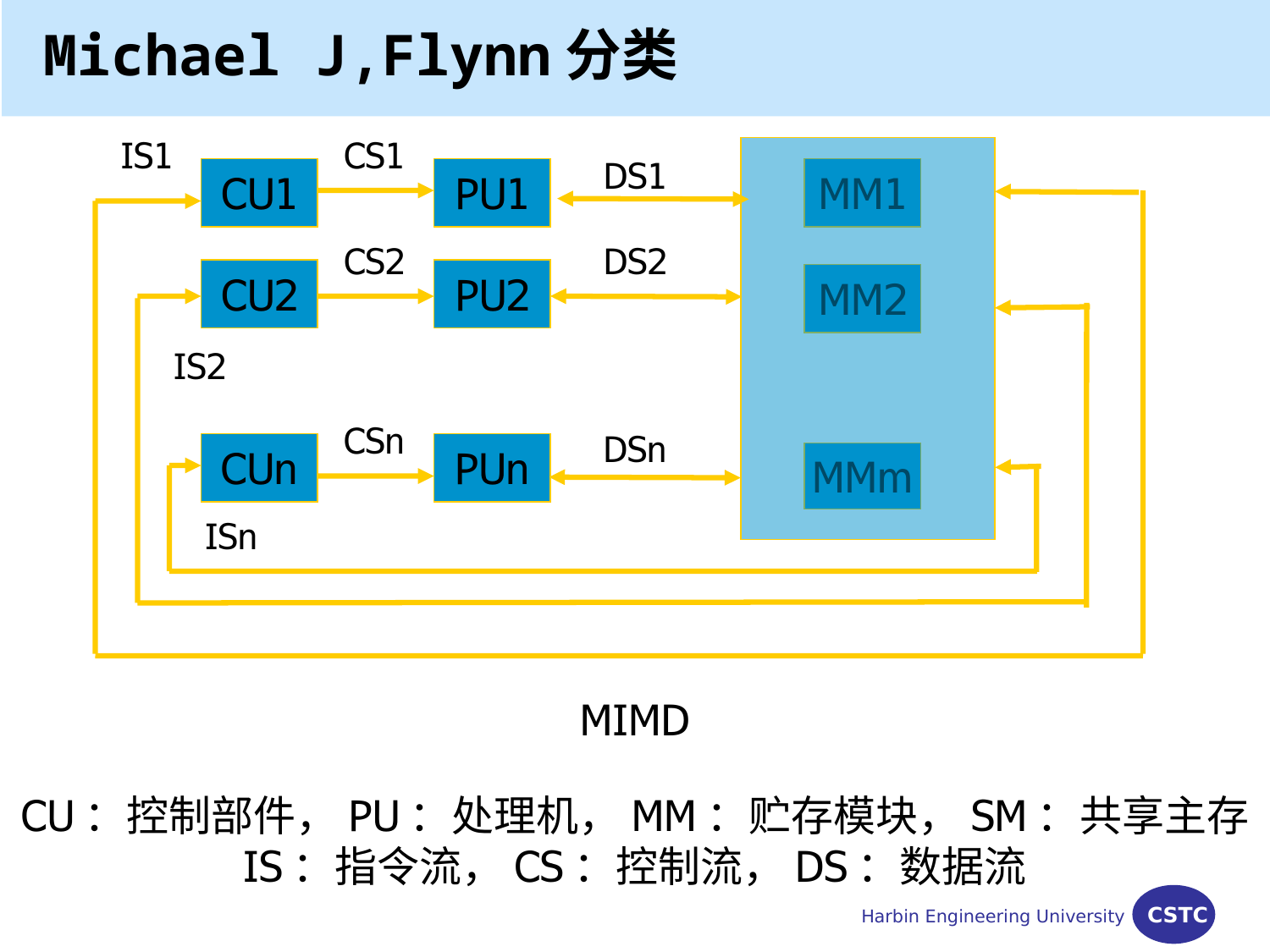

Michael J,Flynn分类
IS1
CS1

DS1
CU1
PU1
MM1

CS2
DS2
CU2
PU2
MM2

IS2
CSn
DSn
CUn
PUn
MMm

ISn

MIMD
CU：控制部件，PU：处理机，MM：贮存模块，SM：共享主存
IS：指令流，CS：控制流，DS：数据流
Harbin Engineering University